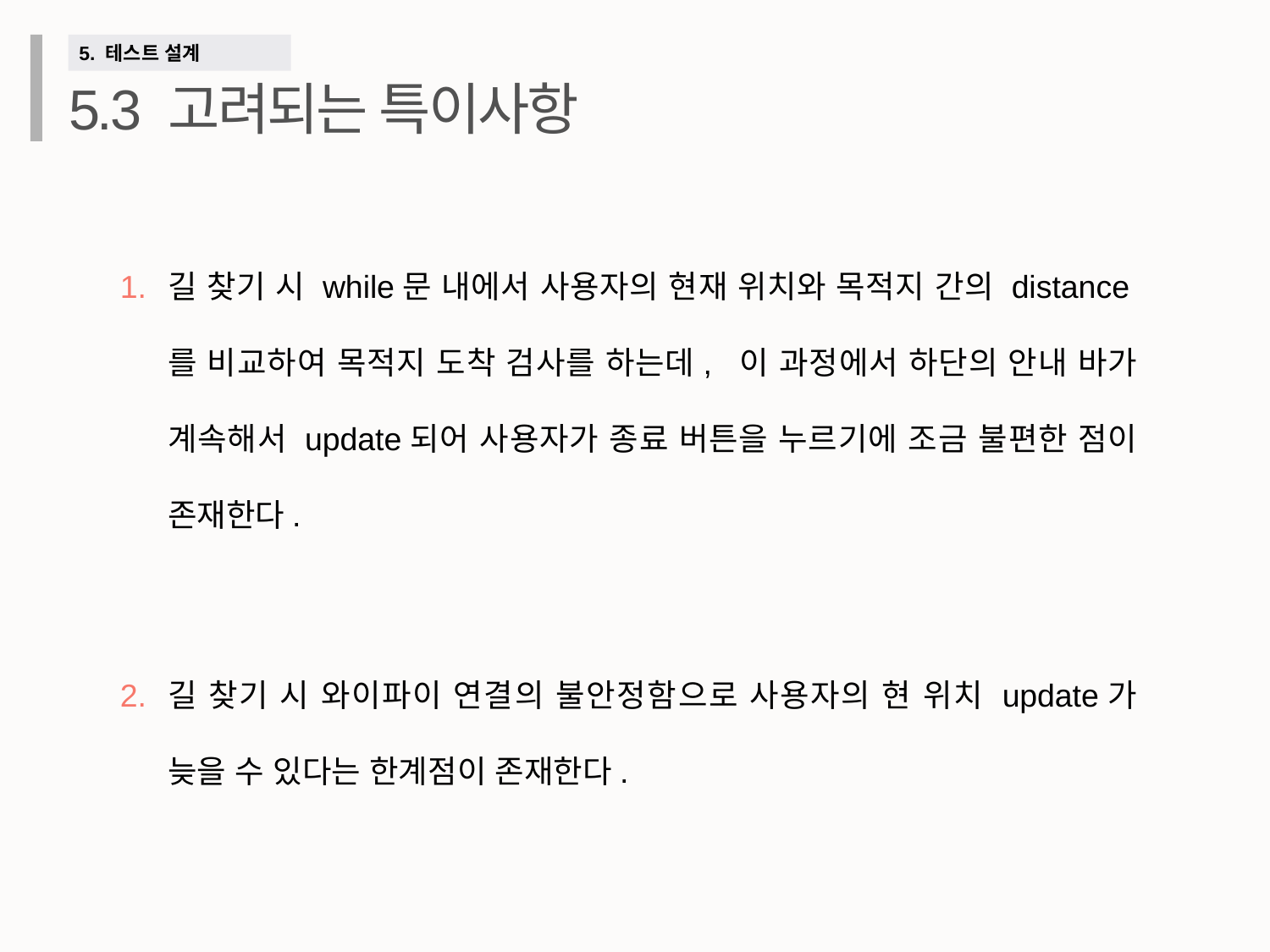

5. 테스트 설계

5.3 고려되는 특이사항
길 찾기 시 while문 내에서 사용자의 현재 위치와 목적지 간의 distance를 비교하여 목적지 도착 검사를 하는데,  이 과정에서 하단의 안내 바가 계속해서 update되어 사용자가 종료 버튼을 누르기에 조금 불편한 점이 존재한다.

길 찾기 시 와이파이 연결의 불안정함으로 사용자의 현 위치 update가 늦을 수 있다는 한계점이 존재한다.